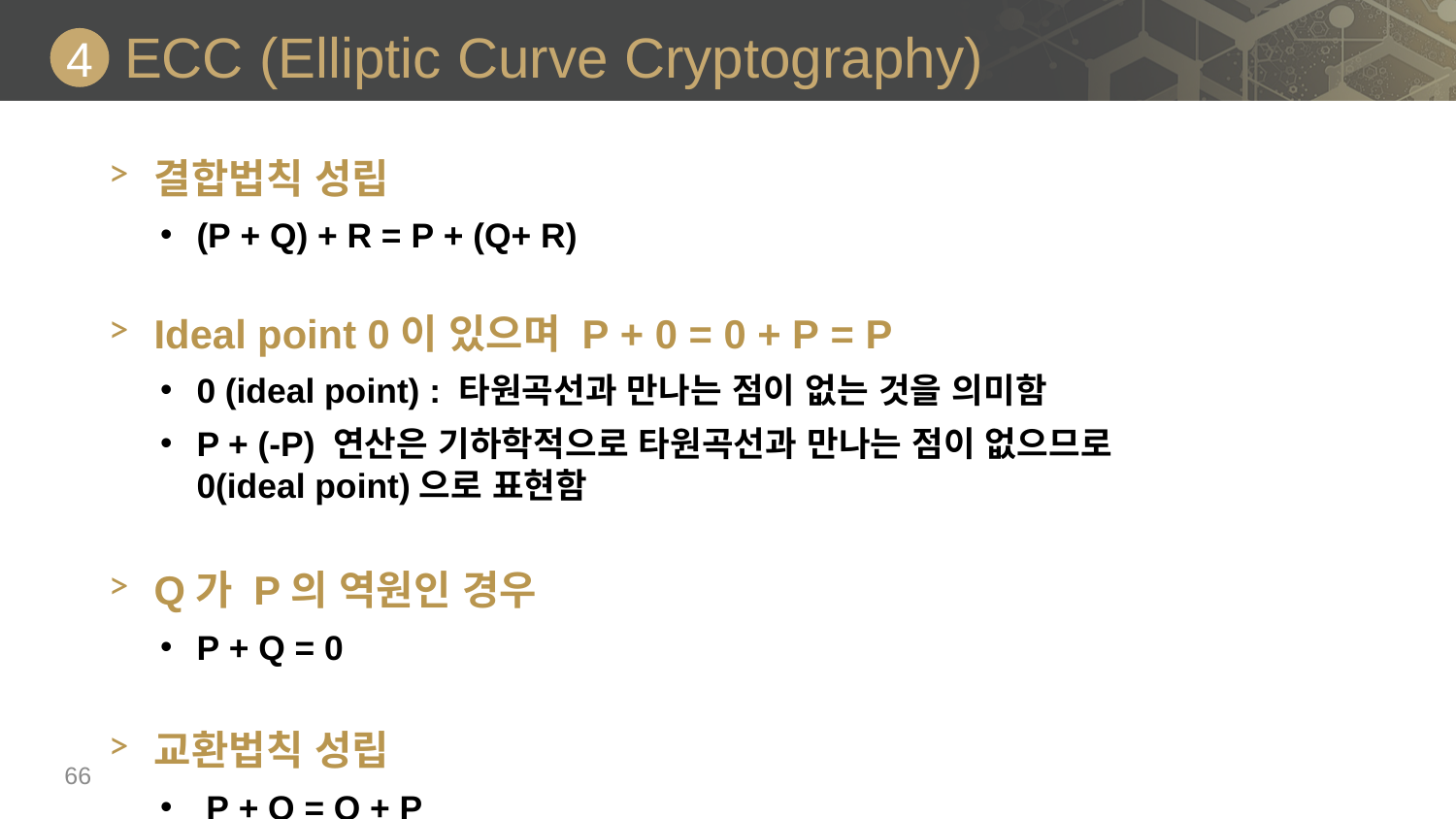

# ECC (Elliptic Curve Cryptography)
4
결합법칙 성립
(P + Q) + R = P + (Q+ R)
Ideal point 0이 있으며 P + 0 = 0 + P = P
0 (ideal point) : 타원곡선과 만나는 점이 없는 것을 의미함
P + (-P) 연산은 기하학적으로 타원곡선과 만나는 점이 없으므로
0(ideal point)으로 표현함

Q가 P의 역원인 경우
P + Q = 0

교환법칙 성립
 P + Q = Q + P
66